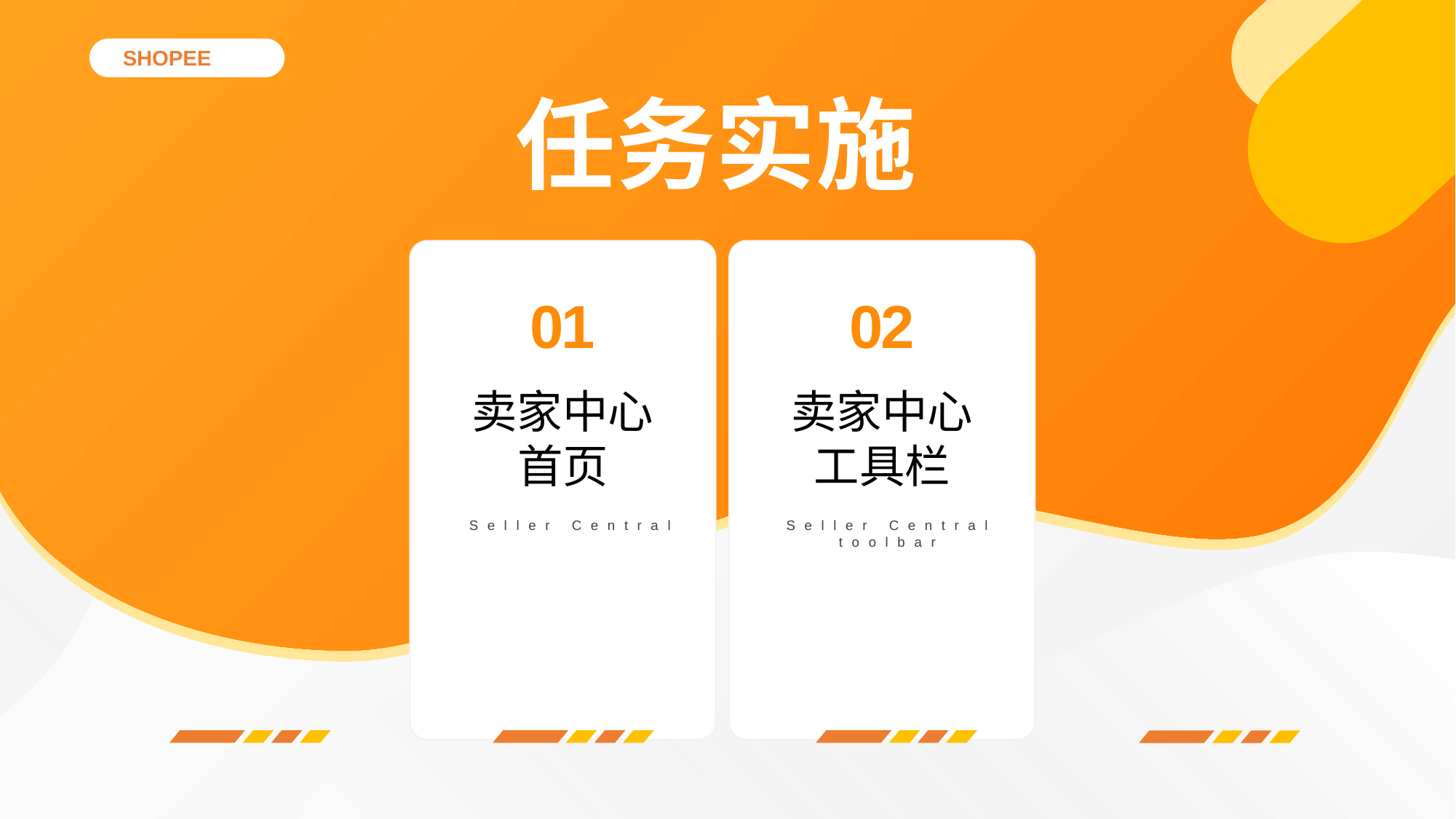

SHOPEE
任务实施

01
02
卖家中心首页
卖家中心工具栏
Seller Central
Seller Central
toolbar